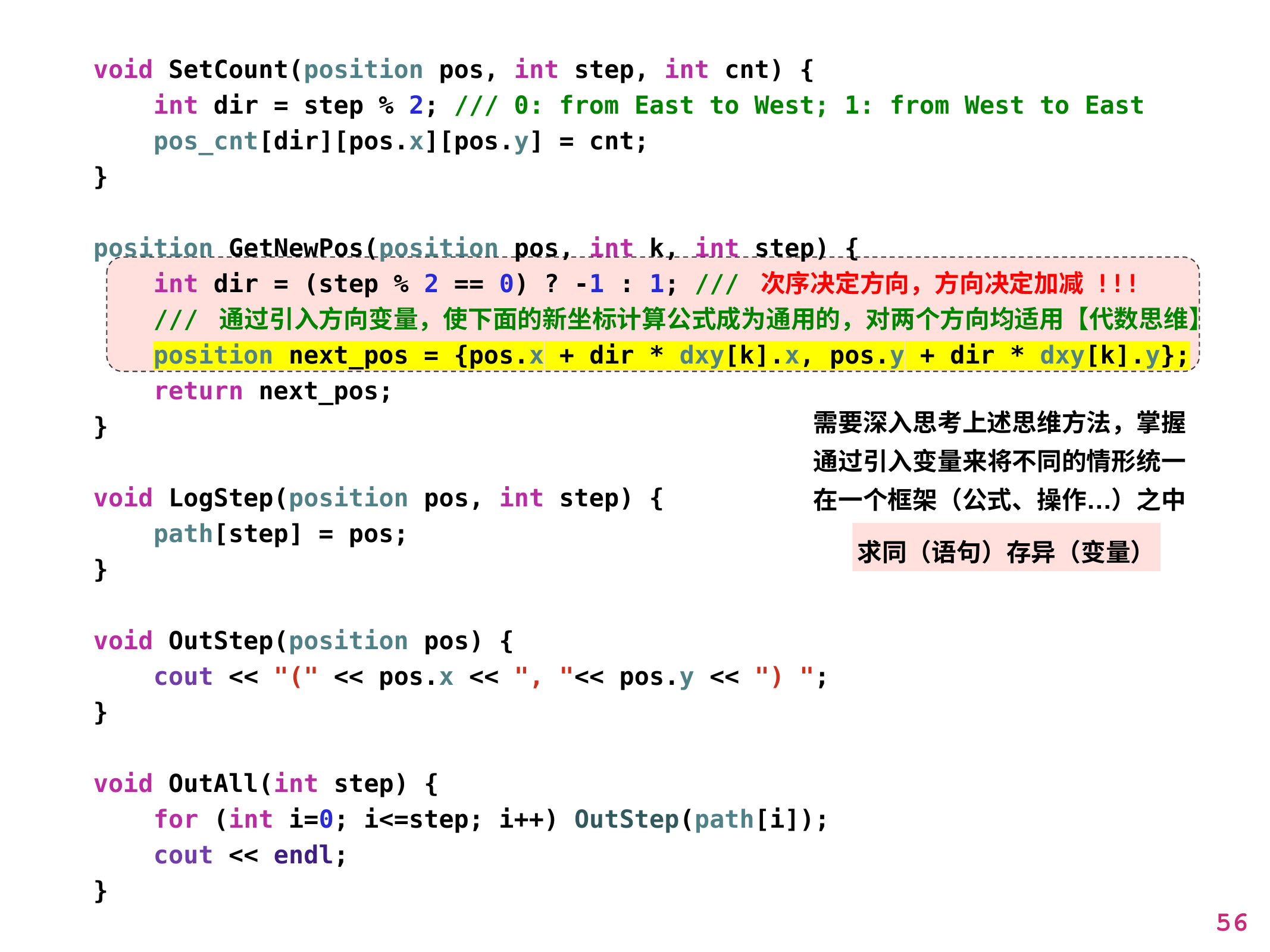

void SetCount(position pos, int step, int cnt) {
    int dir = step % 2; /// 0: from East to West; 1: from West to East
    pos_cnt[dir][pos.x][pos.y] = cnt;
}

position GetNewPos(position pos, int k, int step) {
    int dir = (step % 2 == 0) ? -1 : 1; /// 次序决定方向，方向决定加减 !!!
    /// 通过引入方向变量，使下面的新坐标计算公式成为通用的，对两个方向均适用【代数思维】
    position next_pos = {pos.x + dir * dxy[k].x, pos.y + dir * dxy[k].y};
    return next_pos;
}

void LogStep(position pos, int step) {
    path[step] = pos;
}

void OutStep(position pos) {
    cout << "(" << pos.x << ", "<< pos.y << ") ";
}

void OutAll(int step) {
    for (int i=0; i<=step; i++) OutStep(path[i]);
    cout << endl;
}

需要深入思考上述思维方法，掌握通过引入变量来将不同的情形统一在一个框架（公式、操作…）之中
求同（语句）存异（变量）
56